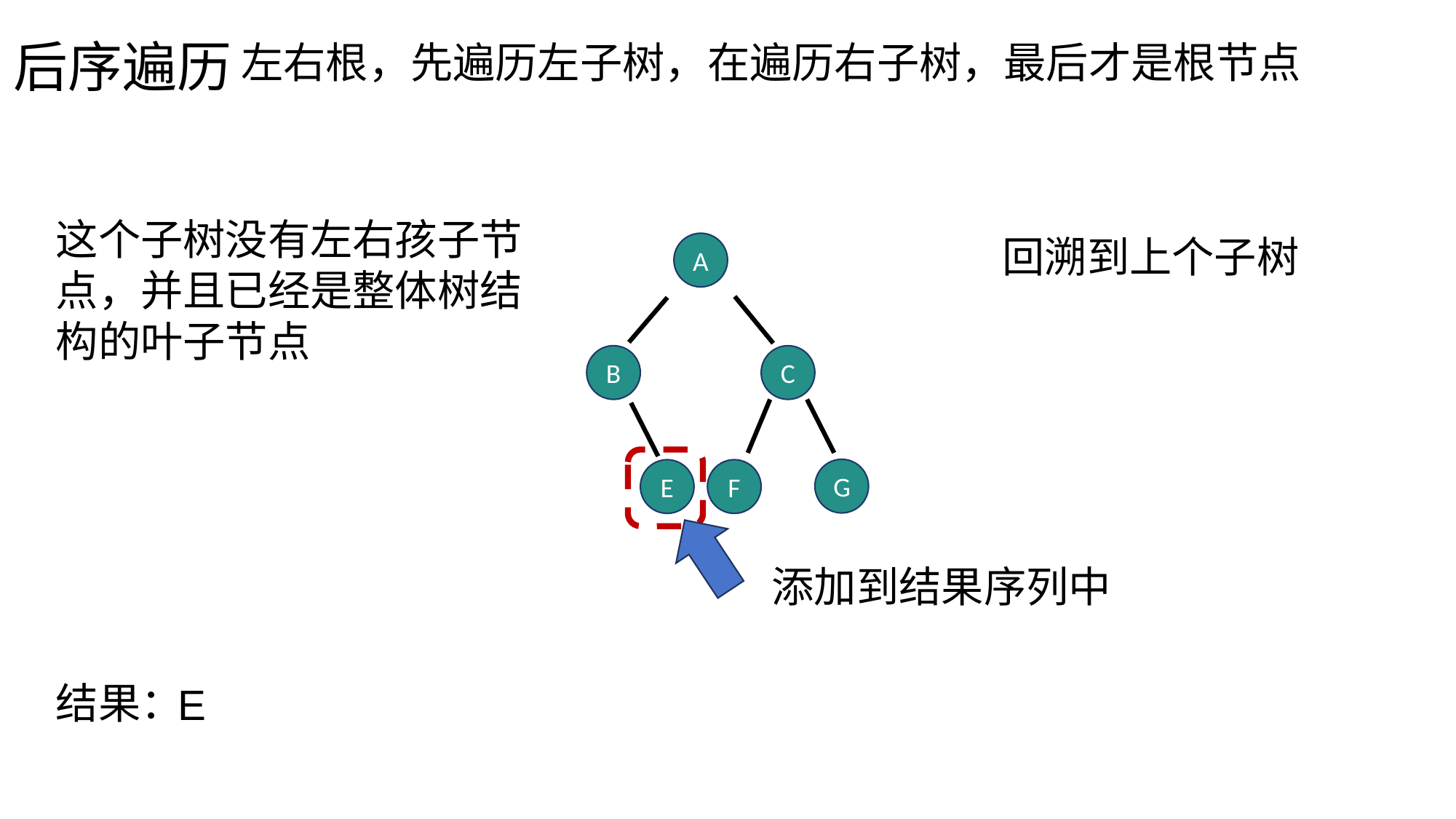

后序遍历
左右根，先遍历左子树，在遍历右子树，最后才是根节点
这个子树没有左右孩子节点，并且已经是整体树结构的叶子节点
回溯到上个子树
A
B
C

G
E
F

添加到结果序列中
结果：
E